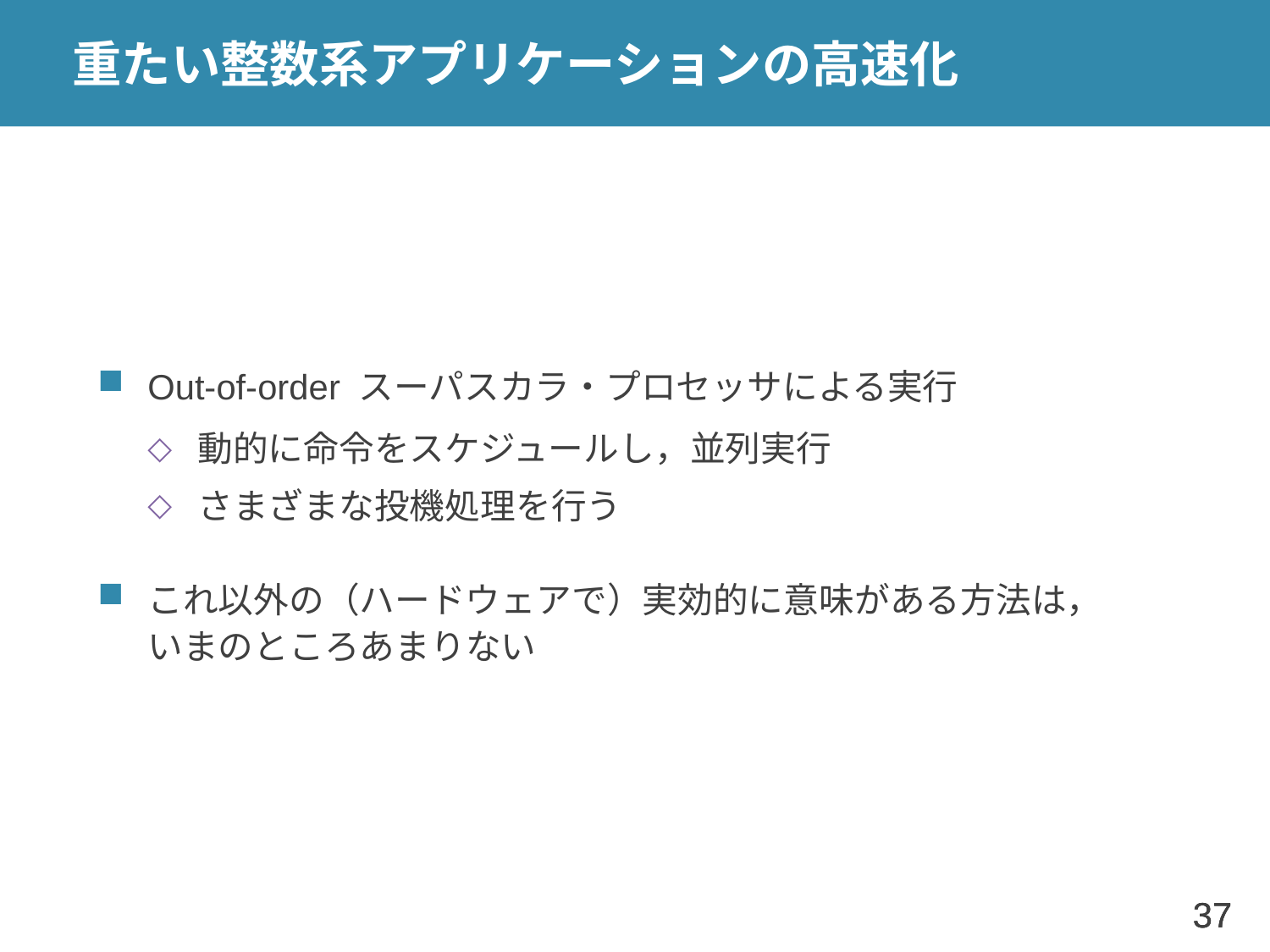

# 重たい整数系アプリケーションの高速化
Out-of-order スーパスカラ・プロセッサによる実行
動的に命令をスケジュールし，並列実行
さまざまな投機処理を行う
これ以外の（ハードウェアで）実効的に意味がある方法は，
いまのところあまりない